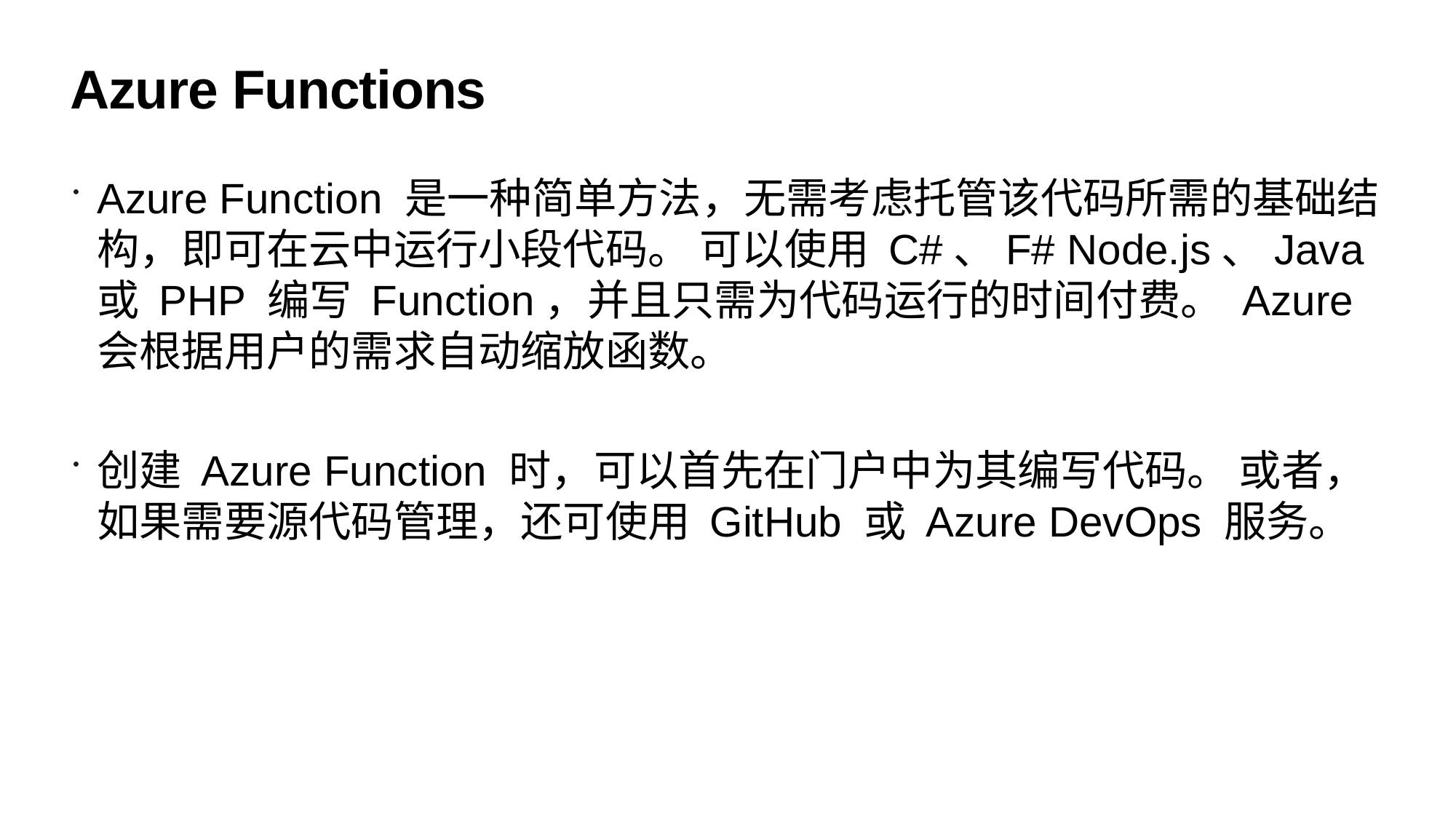

# Azure Functions
Azure Function 是一种简单方法，无需考虑托管该代码所需的基础结构，即可在云中运行小段代码。 可以使用 C#、F# Node.js、Java 或 PHP 编写 Function，并且只需为代码运行的时间付费。 Azure 会根据用户的需求自动缩放函数。

创建 Azure Function 时，可以首先在门户中为其编写代码。 或者，如果需要源代码管理，还可使用 GitHub 或 Azure DevOps 服务。